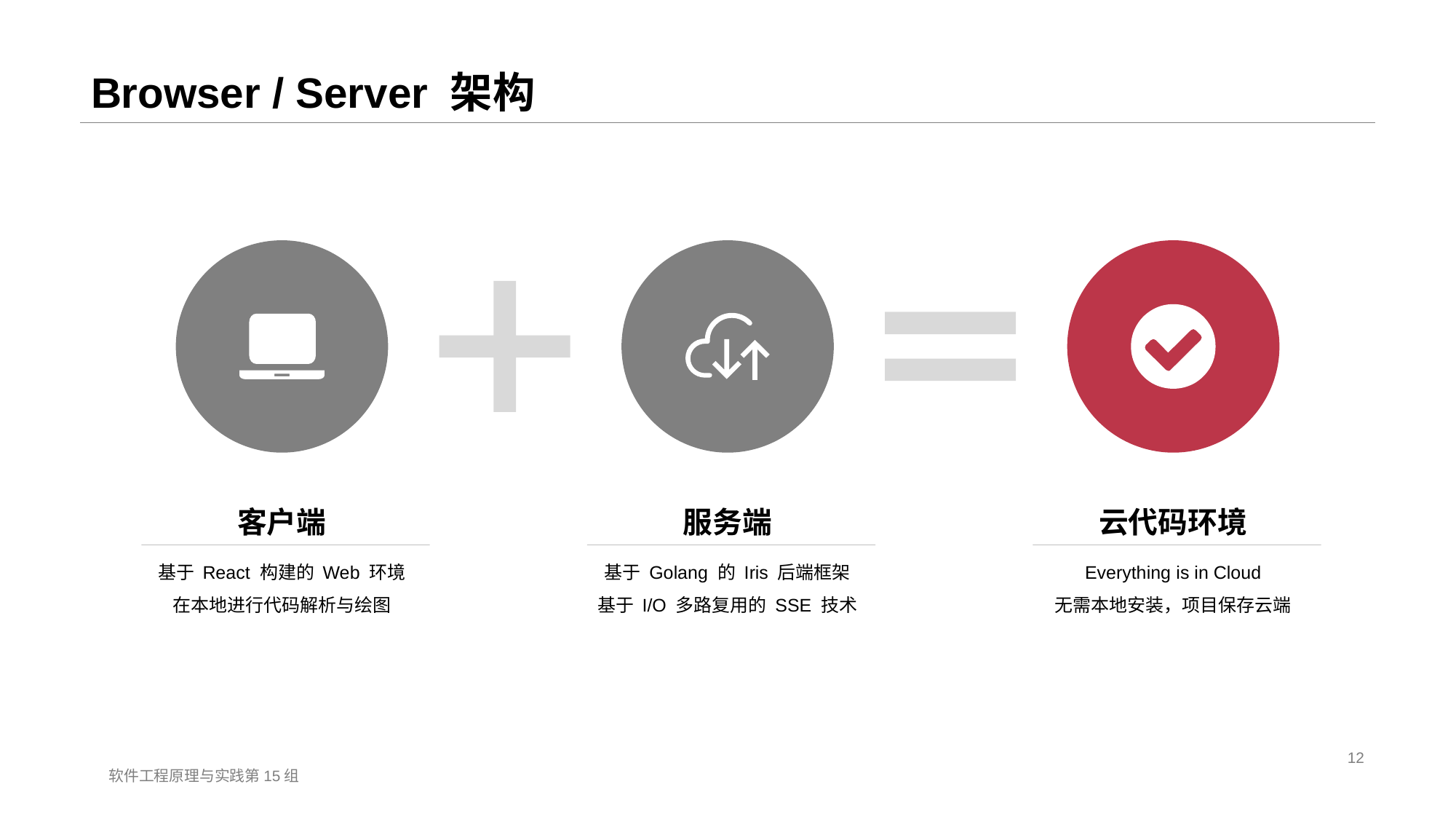

# Browser / Server 架构

客户端
基于 React 构建的 Web 环境
在本地进行代码解析与绘图
服务端
基于 Golang 的 Iris 后端框架
基于 I/O 多路复用的 SSE 技术
云代码环境
Everything is in Cloud
无需本地安装，项目保存云端
12
软件工程原理与实践第15组